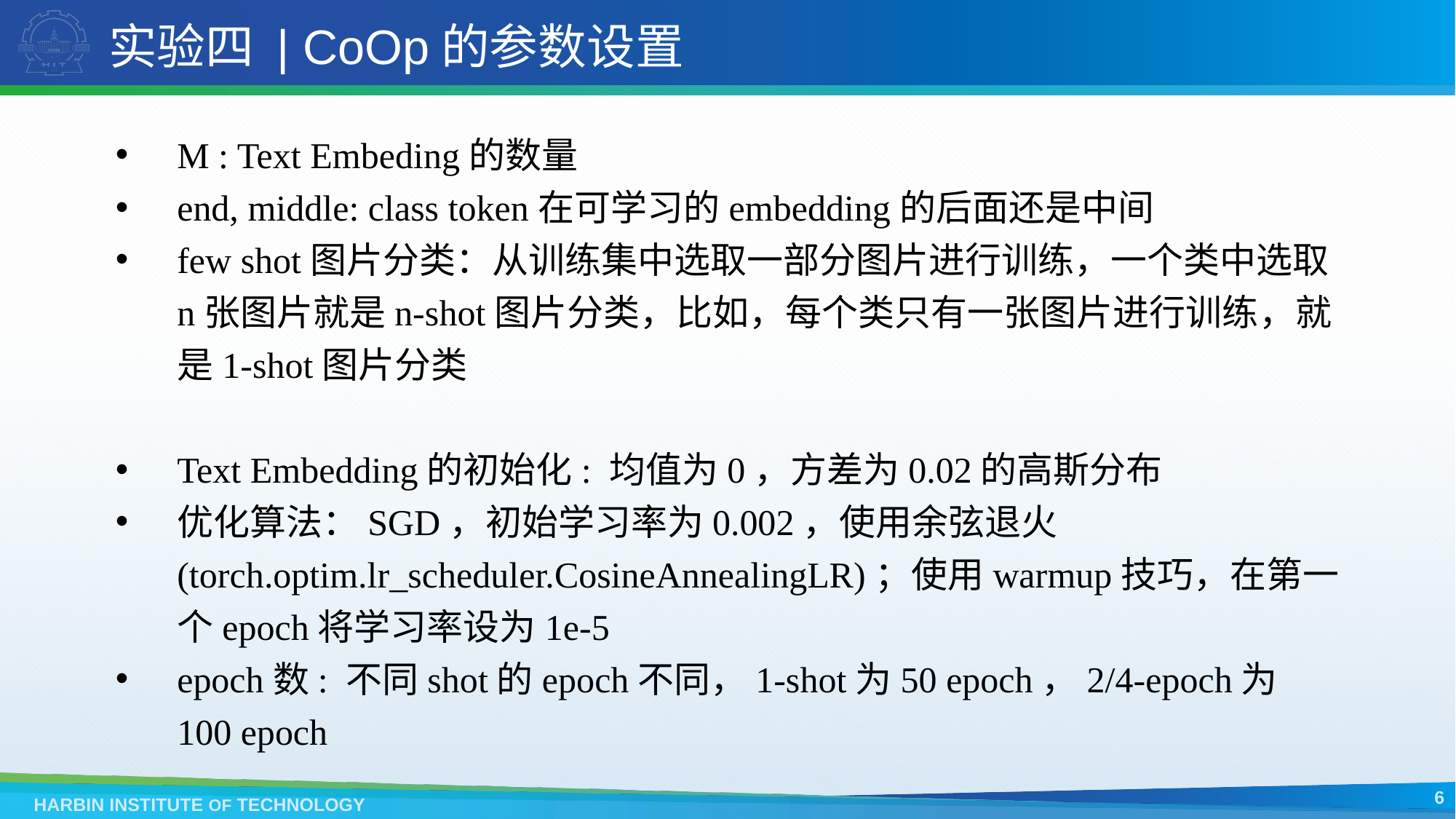

# 实验四 | CoOp的参数设置
M : Text Embeding的数量
end, middle: class token在可学习的embedding的后面还是中间
few shot图片分类：从训练集中选取一部分图片进行训练，一个类中选取n张图片就是n-shot图片分类，比如，每个类只有一张图片进行训练，就是1-shot图片分类

Text Embedding的初始化: 均值为0，方差为0.02的高斯分布
优化算法：SGD，初始学习率为0.002，使用余弦退火(torch.optim.lr_scheduler.CosineAnnealingLR)；使用warmup技巧，在第一个epoch将学习率设为1e-5
epoch数: 不同shot的epoch不同，1-shot为50 epoch，2/4-epoch为100 epoch

6
HARBIN INSTITUTE OF TECHNOLOGY